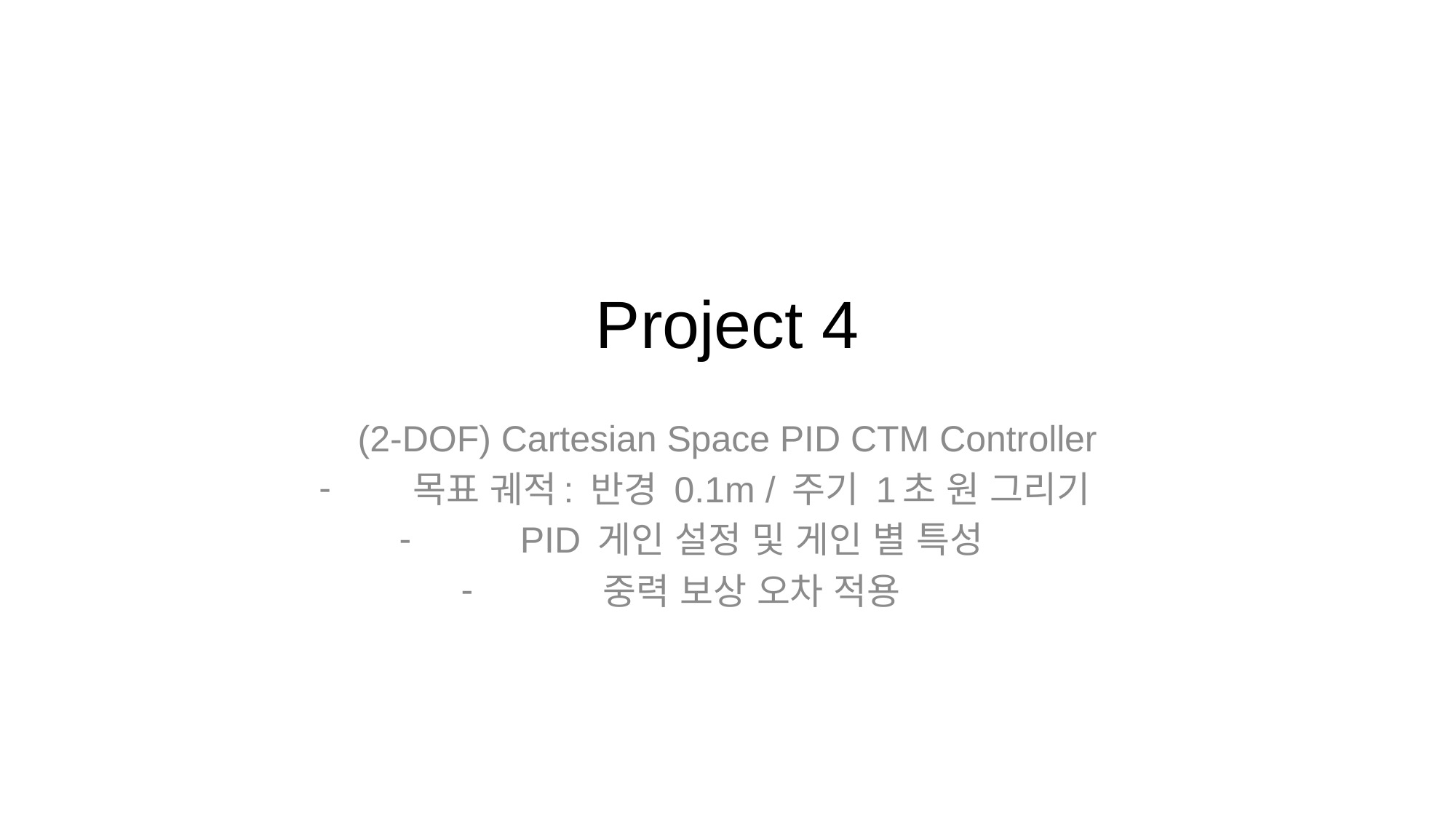

# Project 4
(2-DOF) Cartesian Space PID CTM Controller
목표 궤적: 반경 0.1m / 주기 1초 원 그리기
PID 게인 설정 및 게인 별 특성
중력 보상 오차 적용